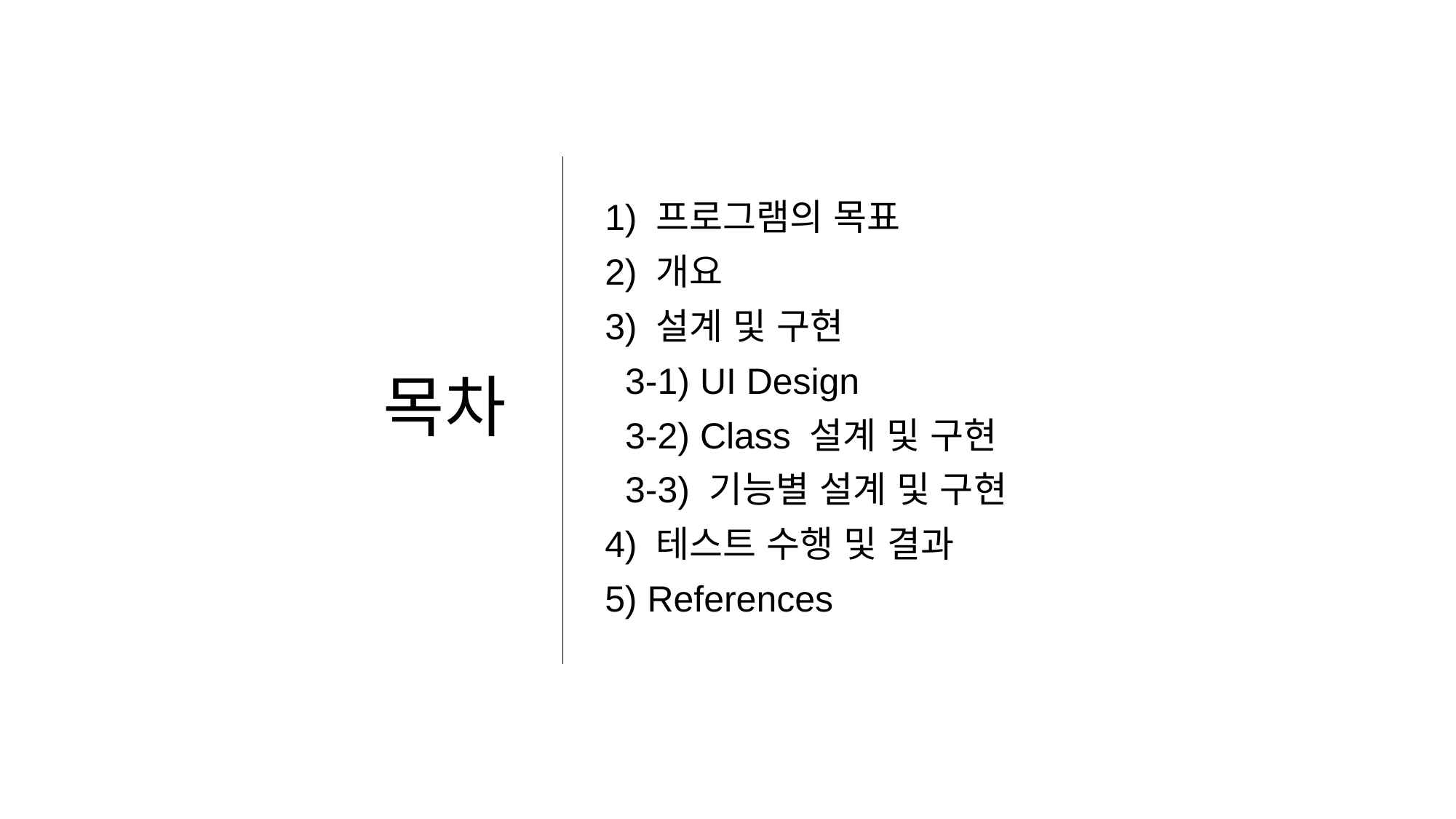

# 목차
1) 프로그램의 목표
2) 개요
3) 설계 및 구현
  3-1) UI Design
  3-2) Class 설계 및 구현
  3-3) 기능별 설계 및 구현
4) 테스트 수행 및 결과
5) References